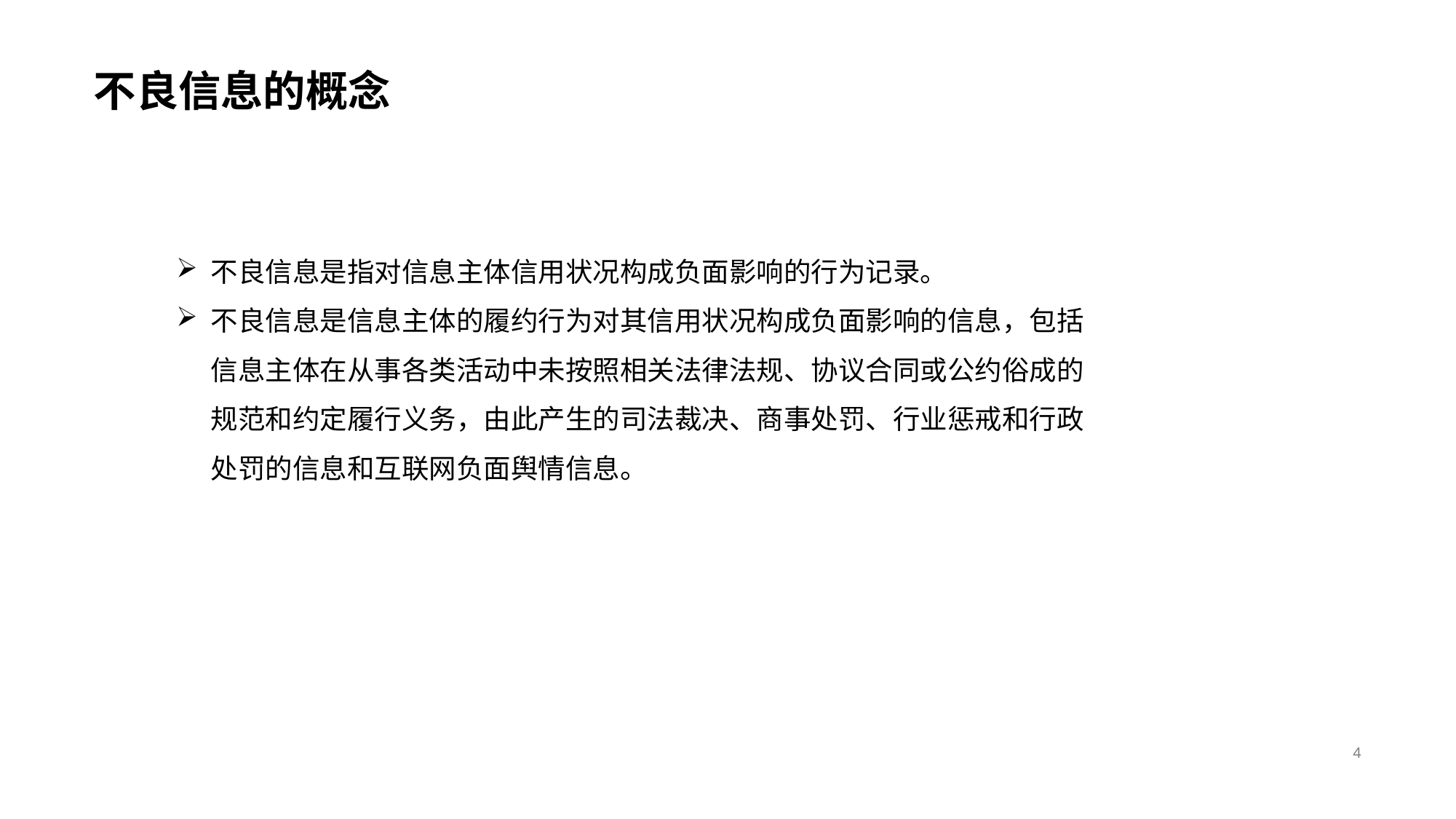

# 不良信息的概念
不良信息是指对信息主体信用状况构成负面影响的行为记录。
不良信息是信息主体的履约行为对其信用状况构成负面影响的信息，包括信息主体在从事各类活动中未按照相关法律法规、协议合同或公约俗成的规范和约定履行义务，由此产生的司法裁决、商事处罚、行业惩戒和行政处罚的信息和互联网负面舆情信息。
4